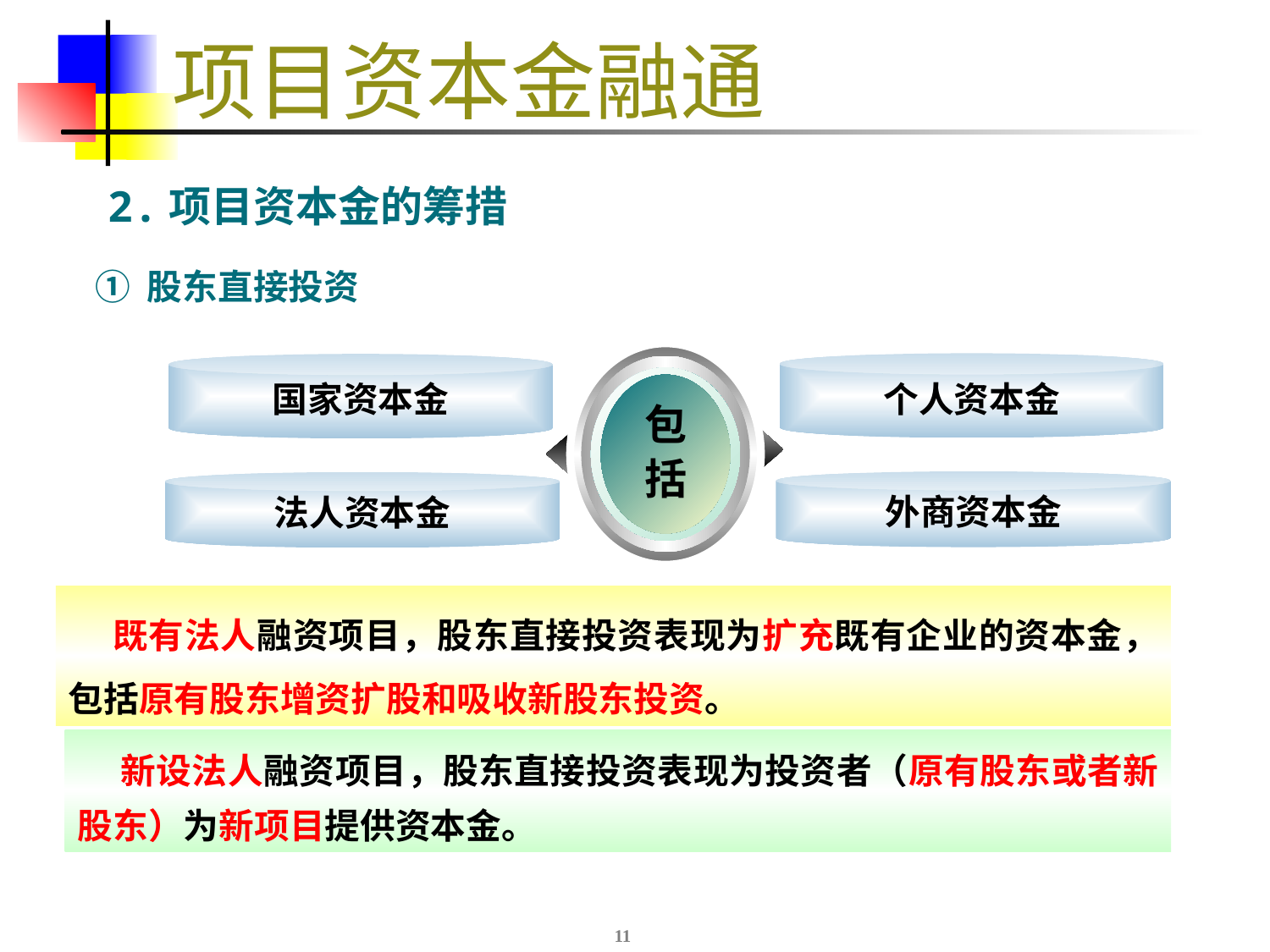

# 项目资本金融通
2.项目资本金的筹措
 ① 股东直接投资

包
括

个人资本金
国家资本金
外商资本金
法人资本金
    既有法人融资项目，股东直接投资表现为扩充既有企业的资本金，包括原有股东增资扩股和吸收新股东投资。
    新设法人融资项目，股东直接投资表现为投资者（原有股东或者新股东）为新项目提供资本金。
11